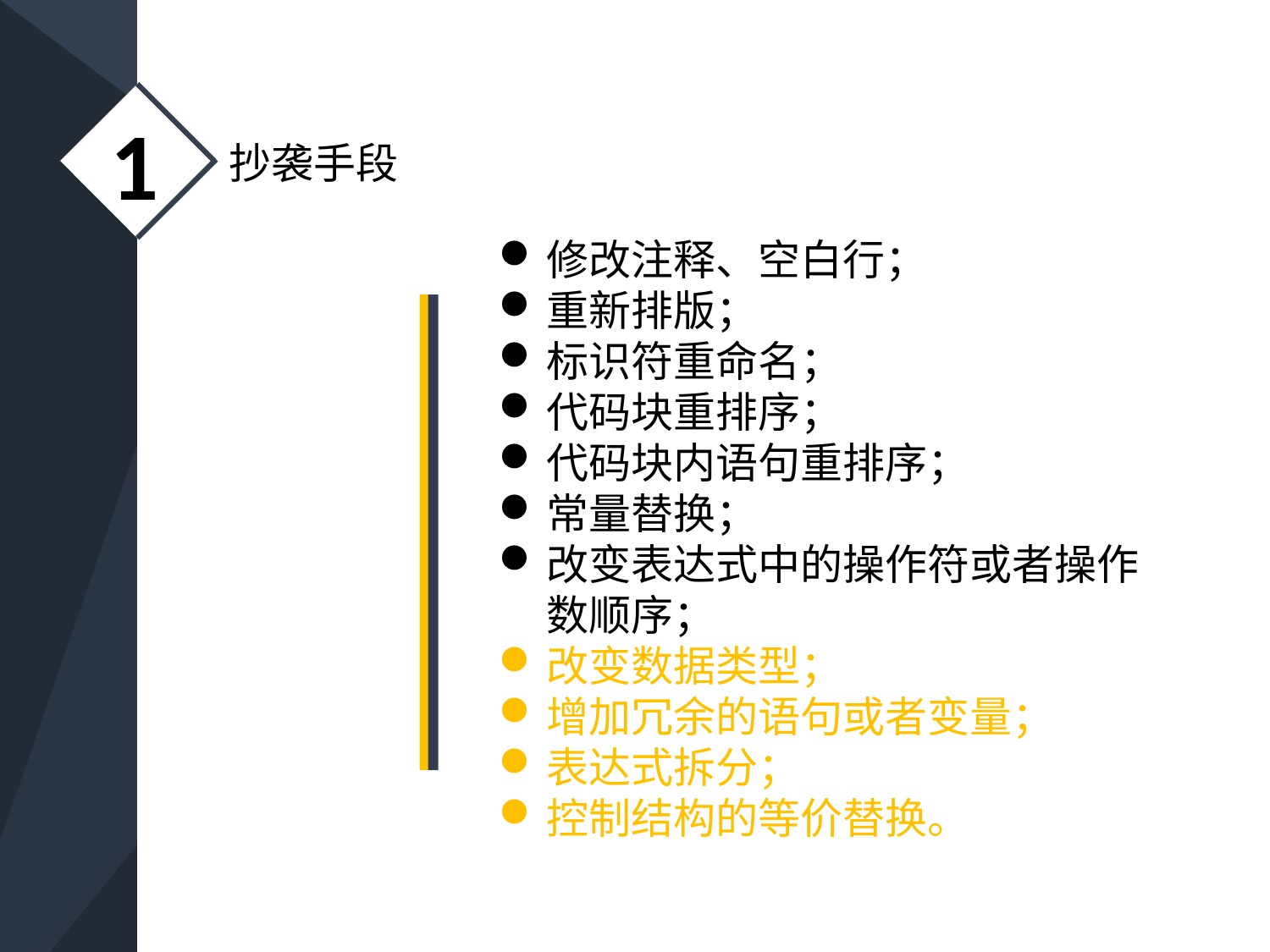

1

抄袭手段
修改注释、空白行；
重新排版；
标识符重命名；
代码块重排序；
代码块内语句重排序；
常量替换；
改变表达式中的操作符或者操作数顺序；
改变数据类型；
增加冗余的语句或者变量；
表达式拆分；
控制结构的等价替换。